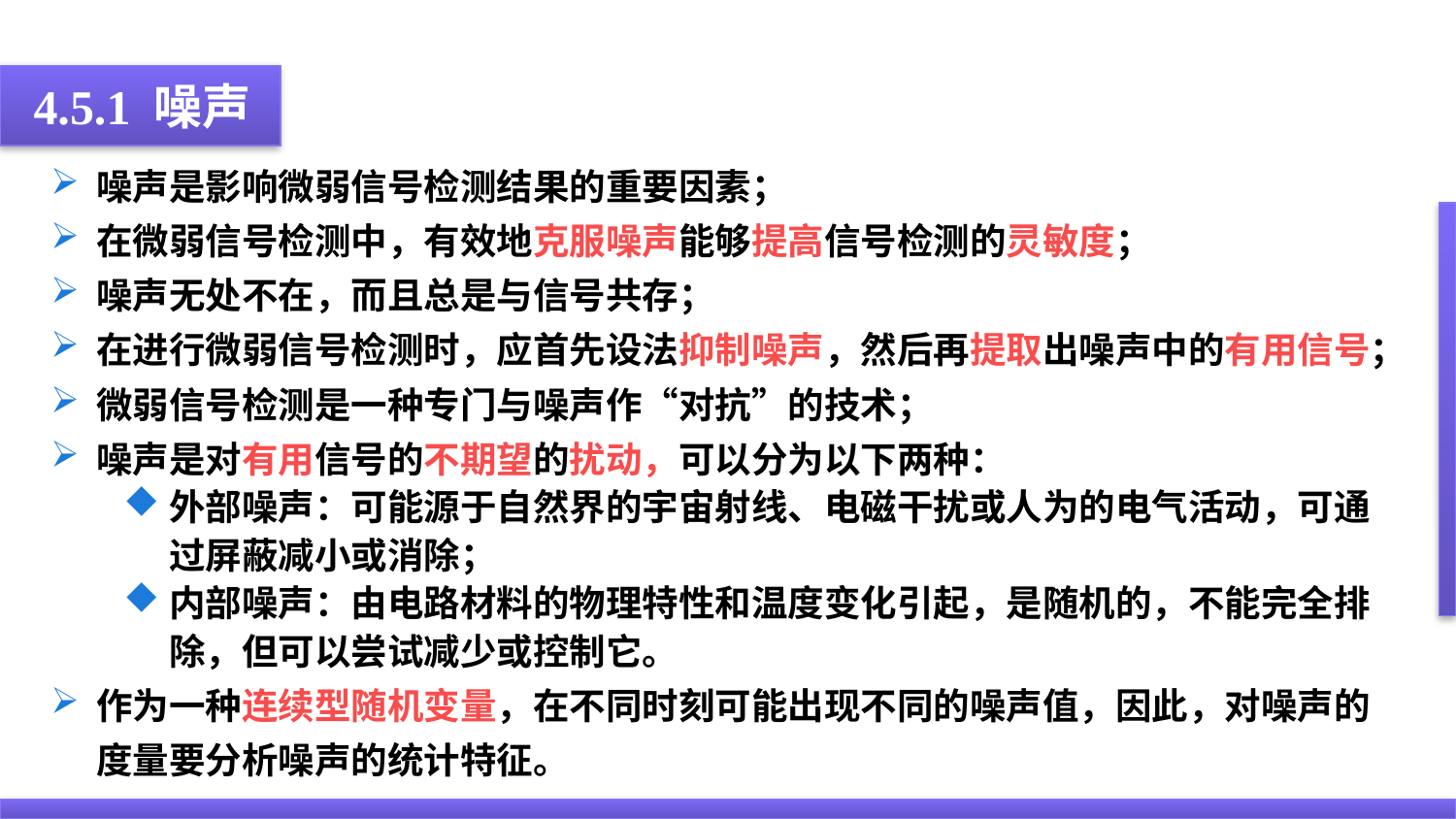

4.5.1 噪声
噪声是影响微弱信号检测结果的重要因素；
在微弱信号检测中，有效地克服噪声能够提高信号检测的灵敏度；
噪声无处不在，而且总是与信号共存；
在进行微弱信号检测时，应首先设法抑制噪声，然后再提取出噪声中的有用信号；
微弱信号检测是一种专门与噪声作“对抗”的技术；
噪声是对有用信号的不期望的扰动，可以分为以下两种：
外部噪声：可能源于自然界的宇宙射线、电磁干扰或人为的电气活动，可通过屏蔽减小或消除；
内部噪声：由电路材料的物理特性和温度变化引起，是随机的，不能完全排除，但可以尝试减少或控制它。
作为一种连续型随机变量，在不同时刻可能出现不同的噪声值，因此，对噪声的度量要分析噪声的统计特征。